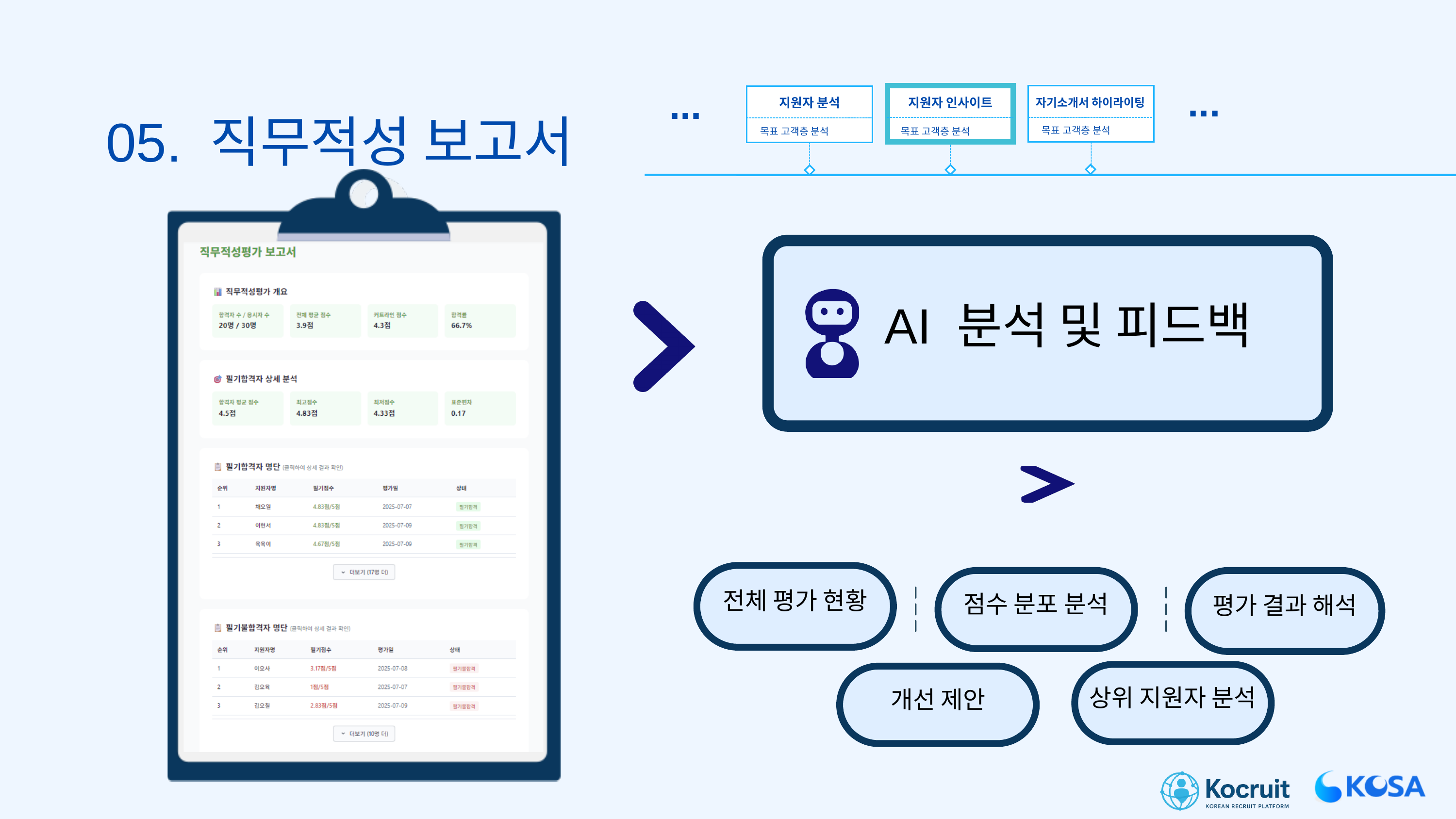

...
...

지원자 인사이트
지원자 분석
자기소개서 하이라이팅
05. 직무적성 보고서

목표 고객층 분석
목표 고객층 분석
목표 고객층 분석

   AI 분석 및 피드백

전체 평가 현황

점수 분포 분석

평가 결과 해석

상위 지원자 분석

개선 제안